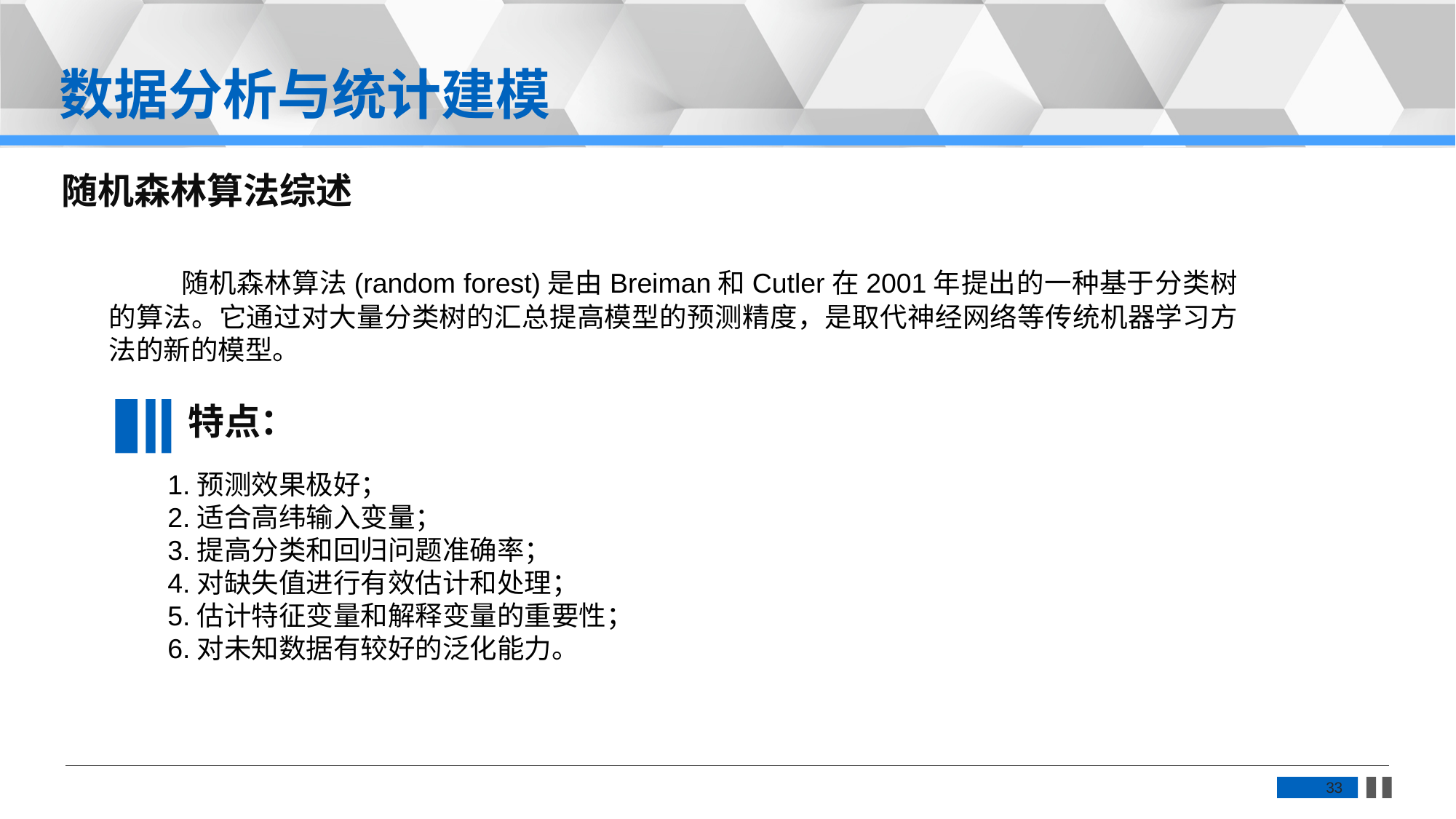

数据分析与统计建模
随机森林算法综述
  随机森林算法(random forest)是由Breiman和Cutler在2001年提出的一种基于分类树的算法。它通过对大量分类树的汇总提高模型的预测精度，是取代神经网络等传统机器学习方法的新的模型。
特点：

1.预测效果极好；
2.适合高纬输入变量；
3.提高分类和回归问题准确率；
4.对缺失值进行有效估计和处理；
5.估计特征变量和解释变量的重要性；
6.对未知数据有较好的泛化能力。
33